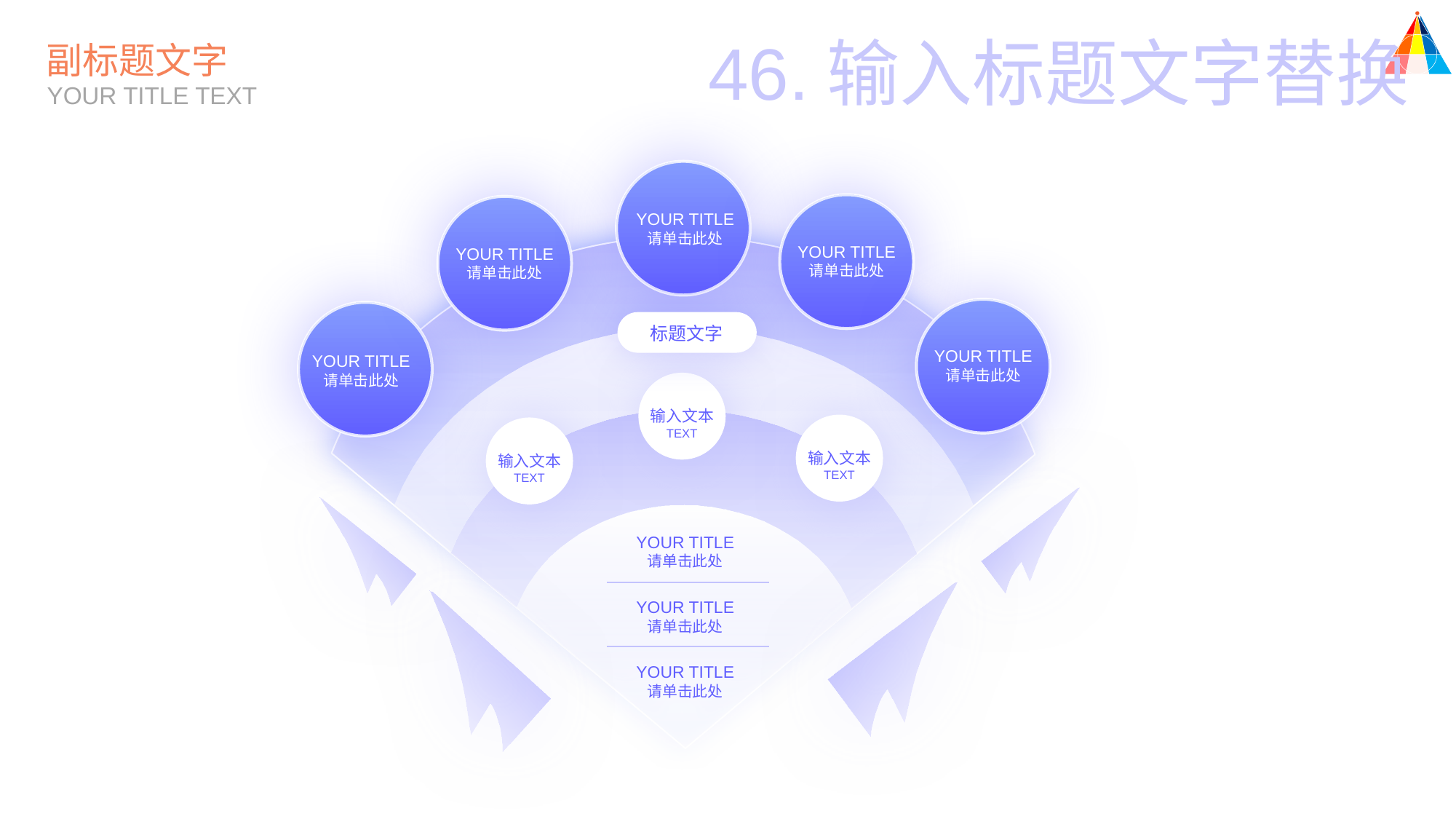

46.输入标题文字替换
副标题文字
YOUR TITLE TEXT

YOUR TITLE
请单击此处
YOUR TITLE
请单击此处

YOUR TITLE
请单击此处

标题文字

YOUR TITLE
请单击此处
YOUR TITLE
请单击此处

输入文本
TEXT

输入文本
TEXT

输入文本
TEXT

YOUR TITLE
请单击此处

YOUR TITLE
请单击此处

YOUR TITLE
请单击此处